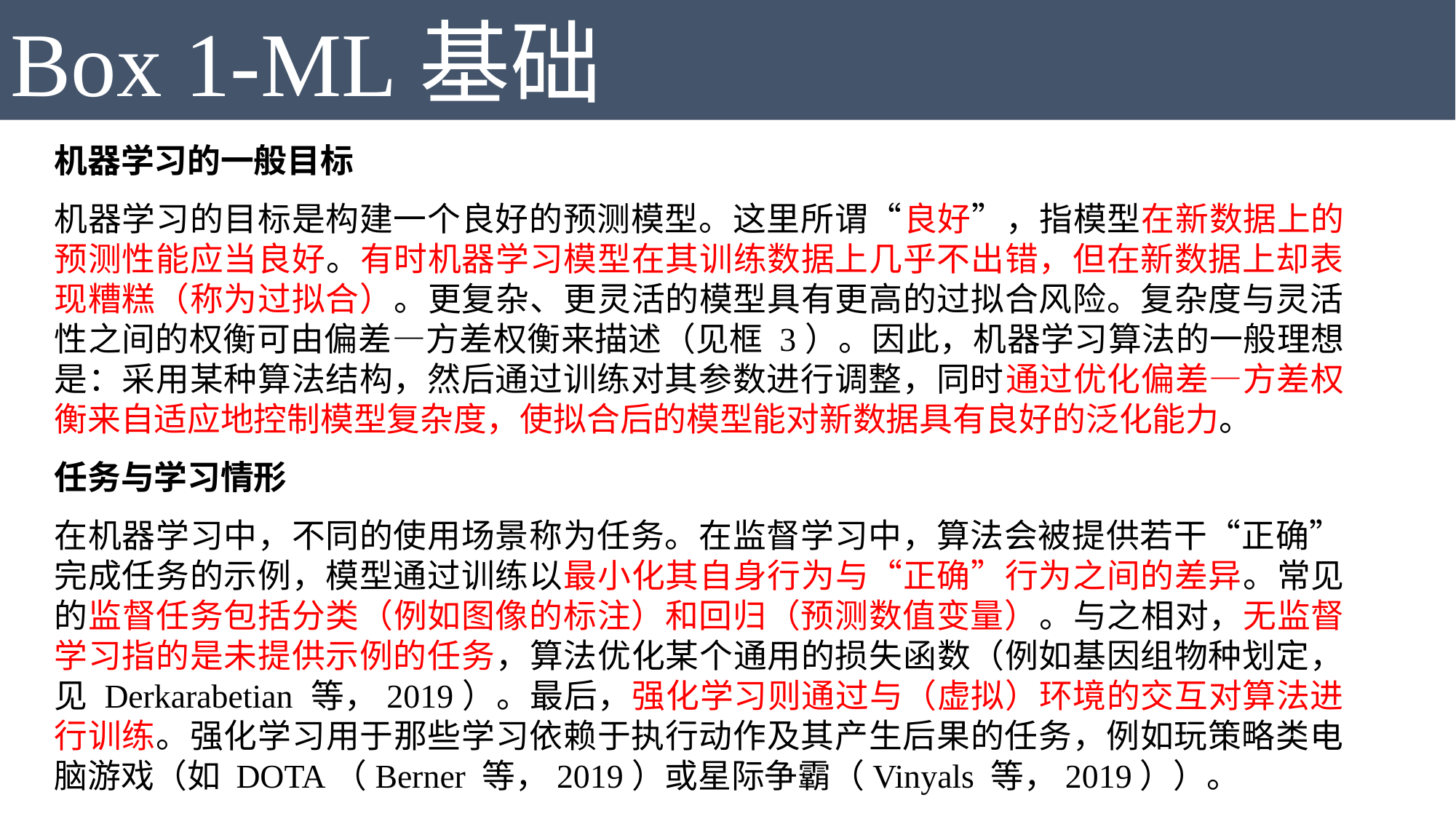

Box 1-ML基础
机器学习的一般目标
机器学习的目标是构建一个良好的预测模型。这里所谓“良好”，指模型在新数据上的预测性能应当良好。有时机器学习模型在其训练数据上几乎不出错，但在新数据上却表现糟糕（称为过拟合）。更复杂、更灵活的模型具有更高的过拟合风险。复杂度与灵活性之间的权衡可由偏差—方差权衡来描述（见框 3）。因此，机器学习算法的一般理想是：采用某种算法结构，然后通过训练对其参数进行调整，同时通过优化偏差—方差权衡来自适应地控制模型复杂度，使拟合后的模型能对新数据具有良好的泛化能力。
任务与学习情形
在机器学习中，不同的使用场景称为任务。在监督学习中，算法会被提供若干“正确”完成任务的示例，模型通过训练以最小化其自身行为与“正确”行为之间的差异。常见的监督任务包括分类（例如图像的标注）和回归（预测数值变量）。与之相对，无监督学习指的是未提供示例的任务，算法优化某个通用的损失函数（例如基因组物种划定，见 Derkarabetian 等，2019）。最后，强化学习则通过与（虚拟）环境的交互对算法进行训练。强化学习用于那些学习依赖于执行动作及其产生后果的任务，例如玩策略类电脑游戏（如 DOTA（Berner 等，2019）或星际争霸（Vinyals 等，2019））。